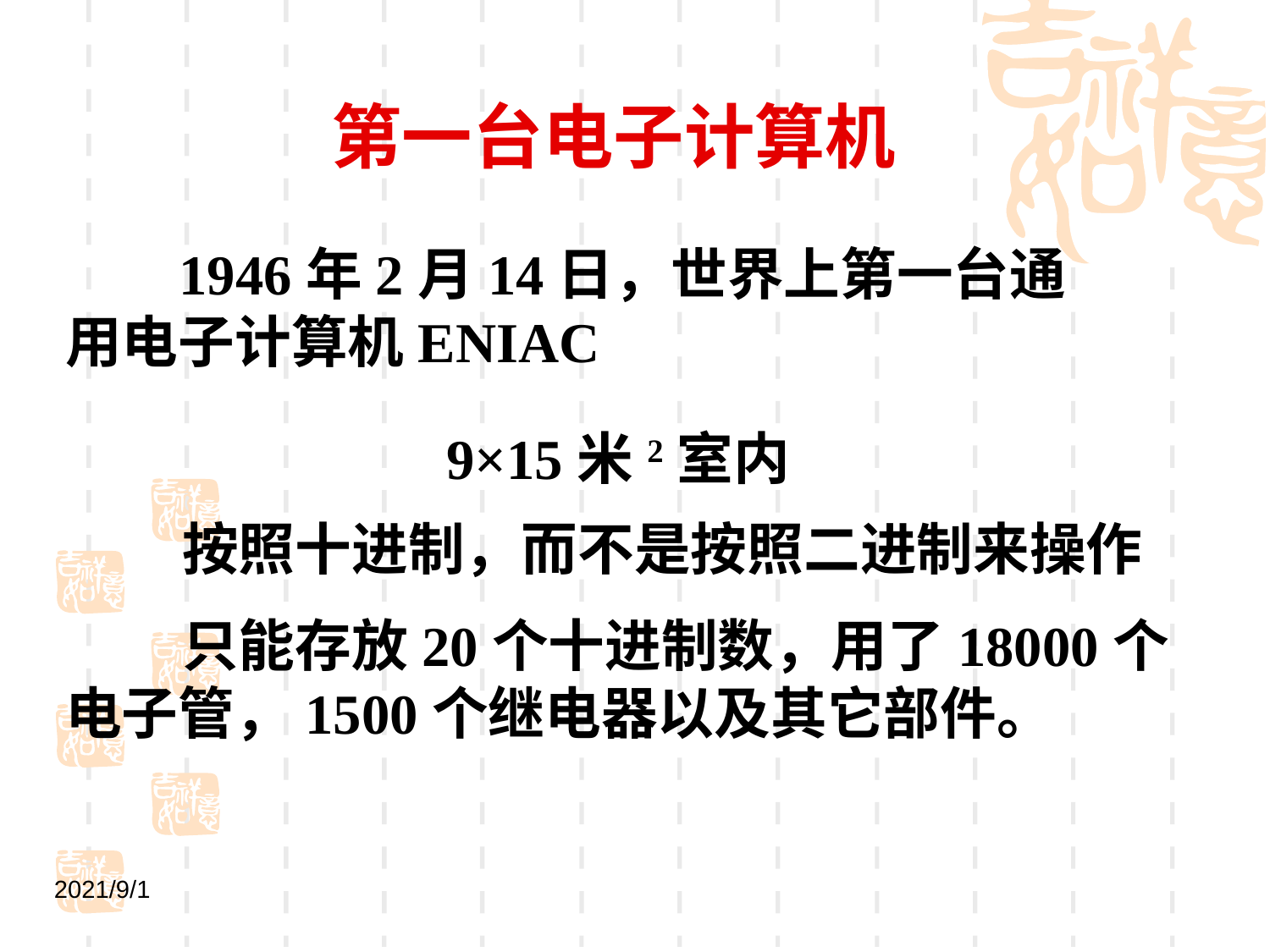

第一台电子计算机
        1946年2月14日，世界上第一台通用电子计算机ENIAC
9×15米2室内
        按照十进制，而不是按照二进制来操作
        只能存放20个十进制数，用了18000个电子管，1500个继电器以及其它部件。
2021/9/1